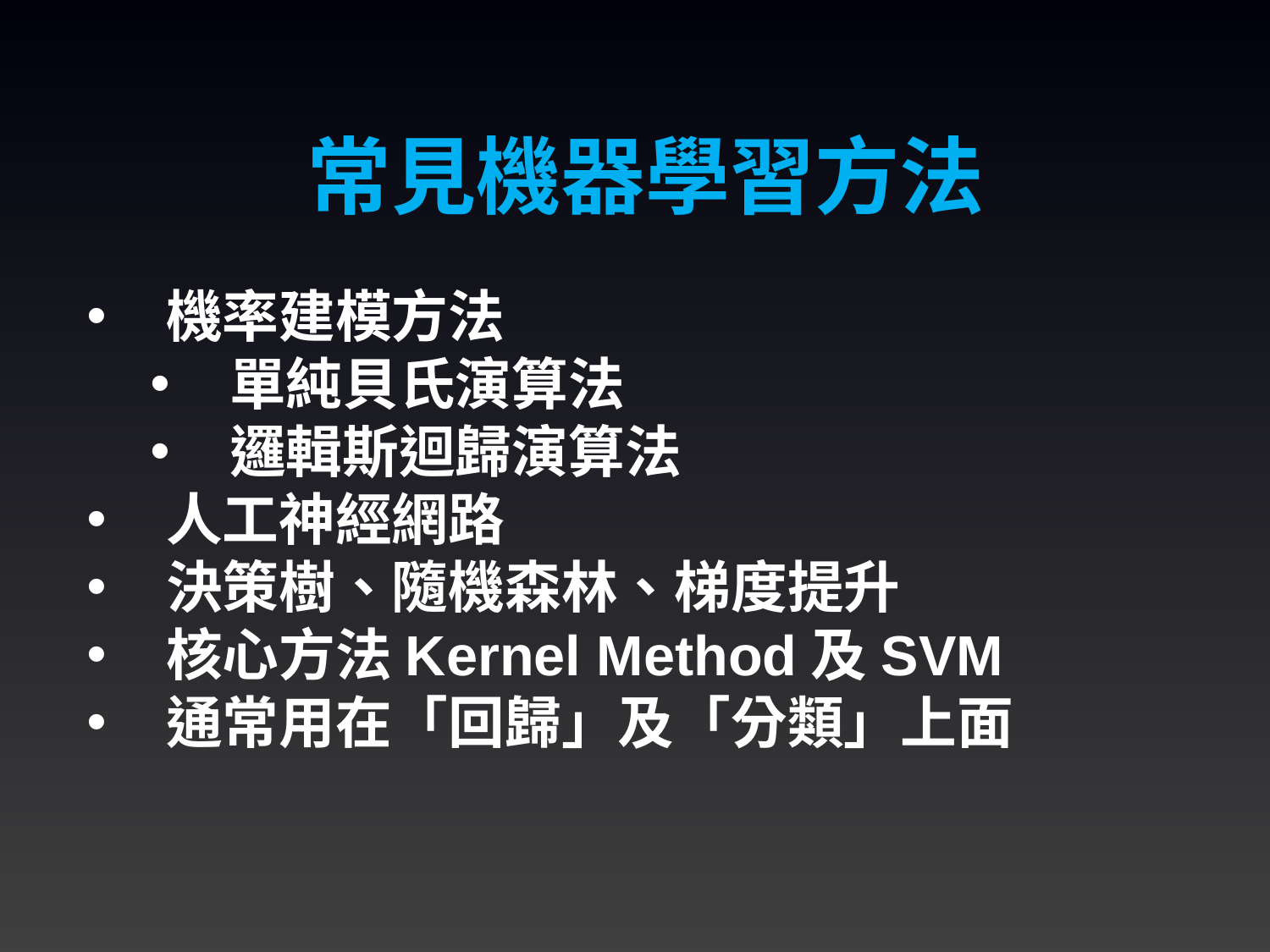

常見機器學習方法
機率建模方法
單純貝氏演算法
邏輯斯迴歸演算法
人工神經網路
決策樹、隨機森林、梯度提升
核心方法Kernel Method及SVM
通常用在「回歸」及「分類」上面